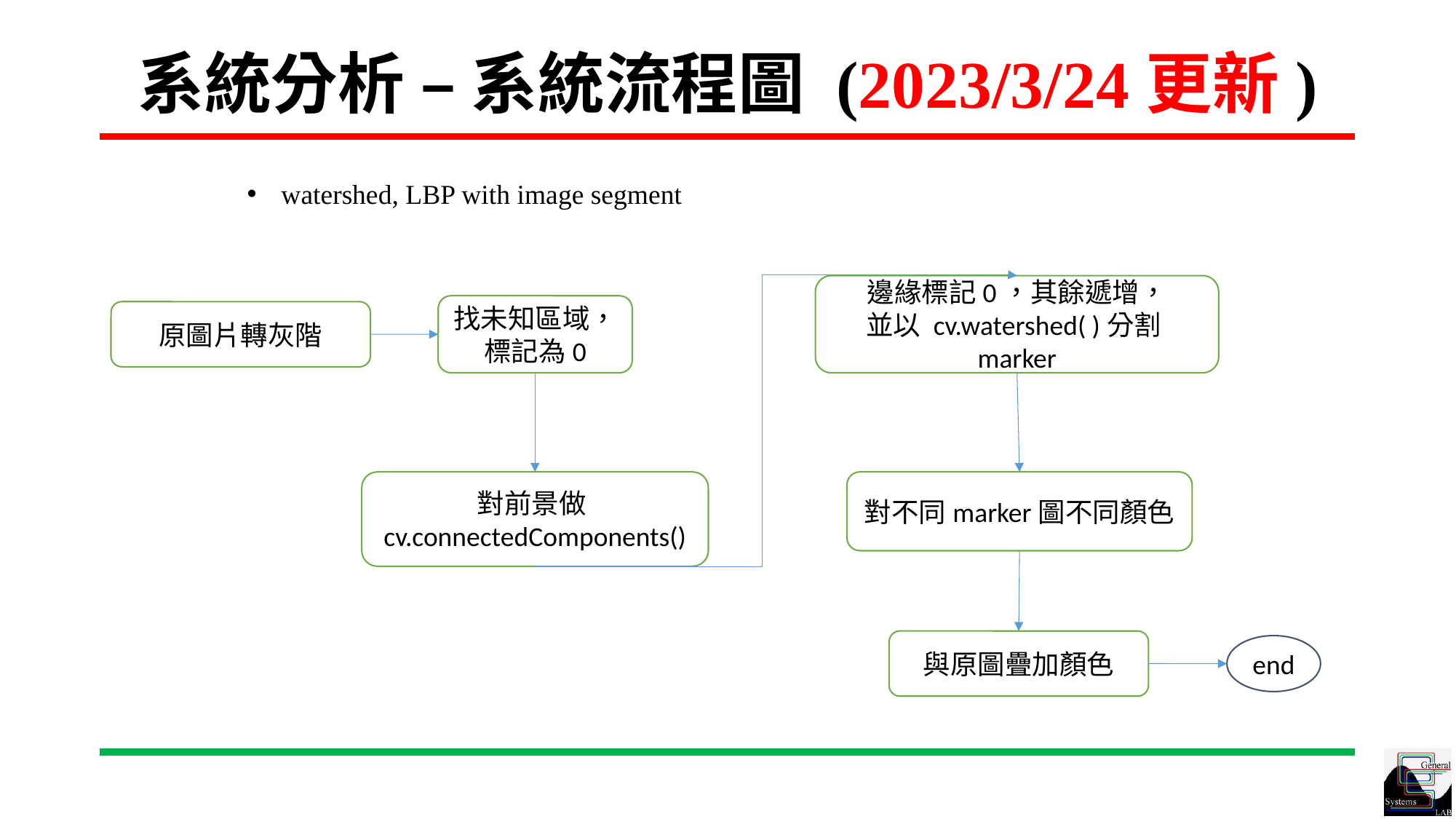

# 系統分析 – 系統流程圖 (2023/3/24更新)
watershed, LBP with image segment
邊緣標記0，其餘遞增，
並以 cv.watershed( )分割marker
找未知區域，標記為0
原圖片轉灰階
對前景做cv.connectedComponents()
對不同marker圖不同顏色
與原圖疊加顏色
end